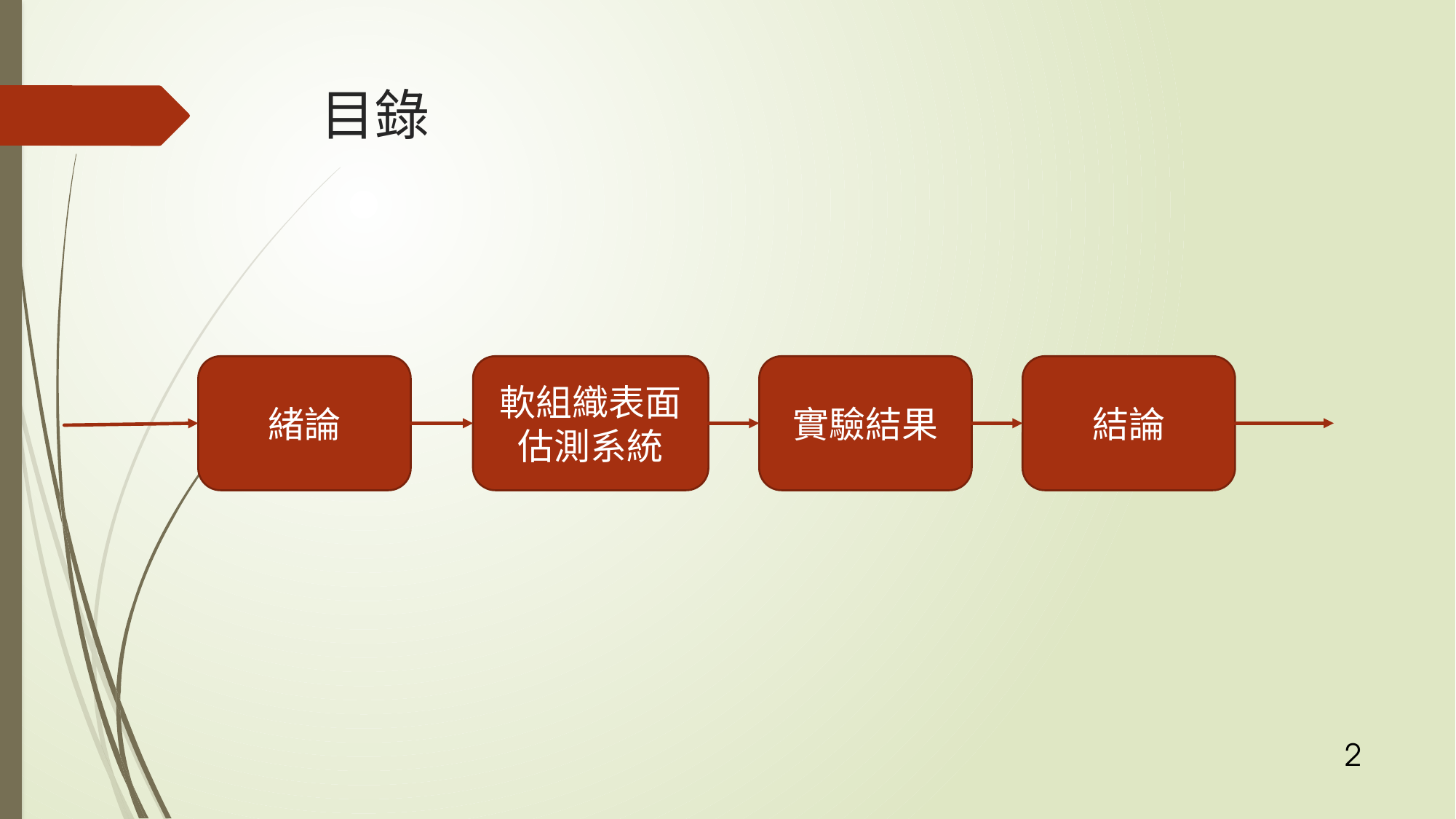

# 目錄
實驗結果
軟組織表面估測系統
結論
緒論
2